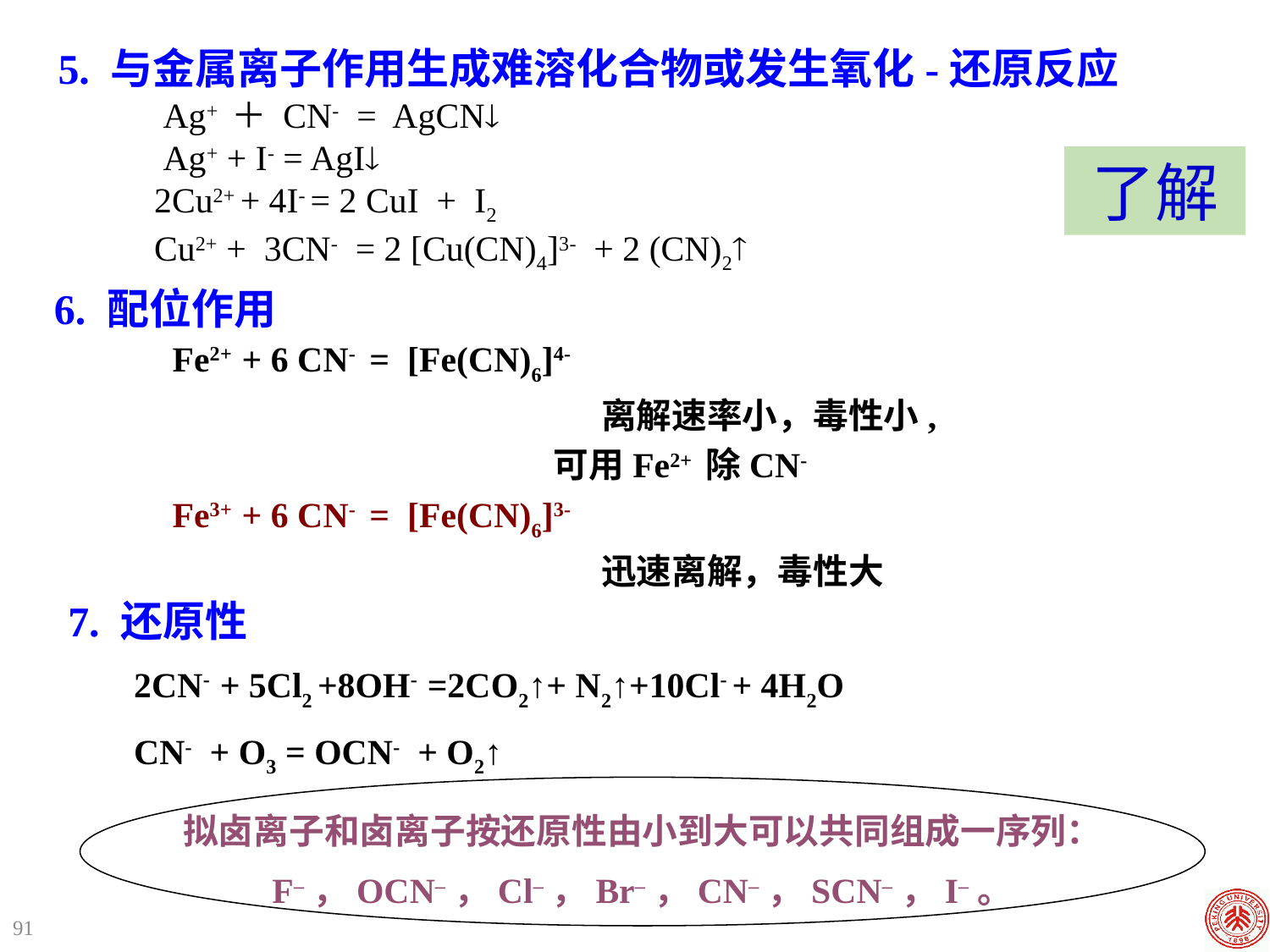

5. 与金属离子作用生成难溶化合物或发生氧化-还原反应
             Ag+ ＋ CN-  =  AgCN↓
             Ag+ + I- = AgI↓
            2Cu2+ + 4I- = 2 CuI  +  I2
            Cu2+ +  3CN-  = 2 [Cu(CN)4]3-  + 2 (CN)2↑
了解
6. 配位作用
Fe2+  + 6 CN-  =  [Fe(CN)6]4-
				离解速率小，毒性小,
可用Fe2+ 除CN-
Fe3+  + 6 CN-  =  [Fe(CN)6]3-
				迅速离解，毒性大
 7. 还原性
      2CN-  + 5Cl2 +8OH-  =2CO2↑+ N2↑+10Cl- + 4H2O
      CN-  + O3 = OCN-  + O2↑
拟卤离子和卤离子按还原性由小到大可以共同组成一序列：
F–，OCN–，Cl–，Br–，CN–，SCN–，I–。
91